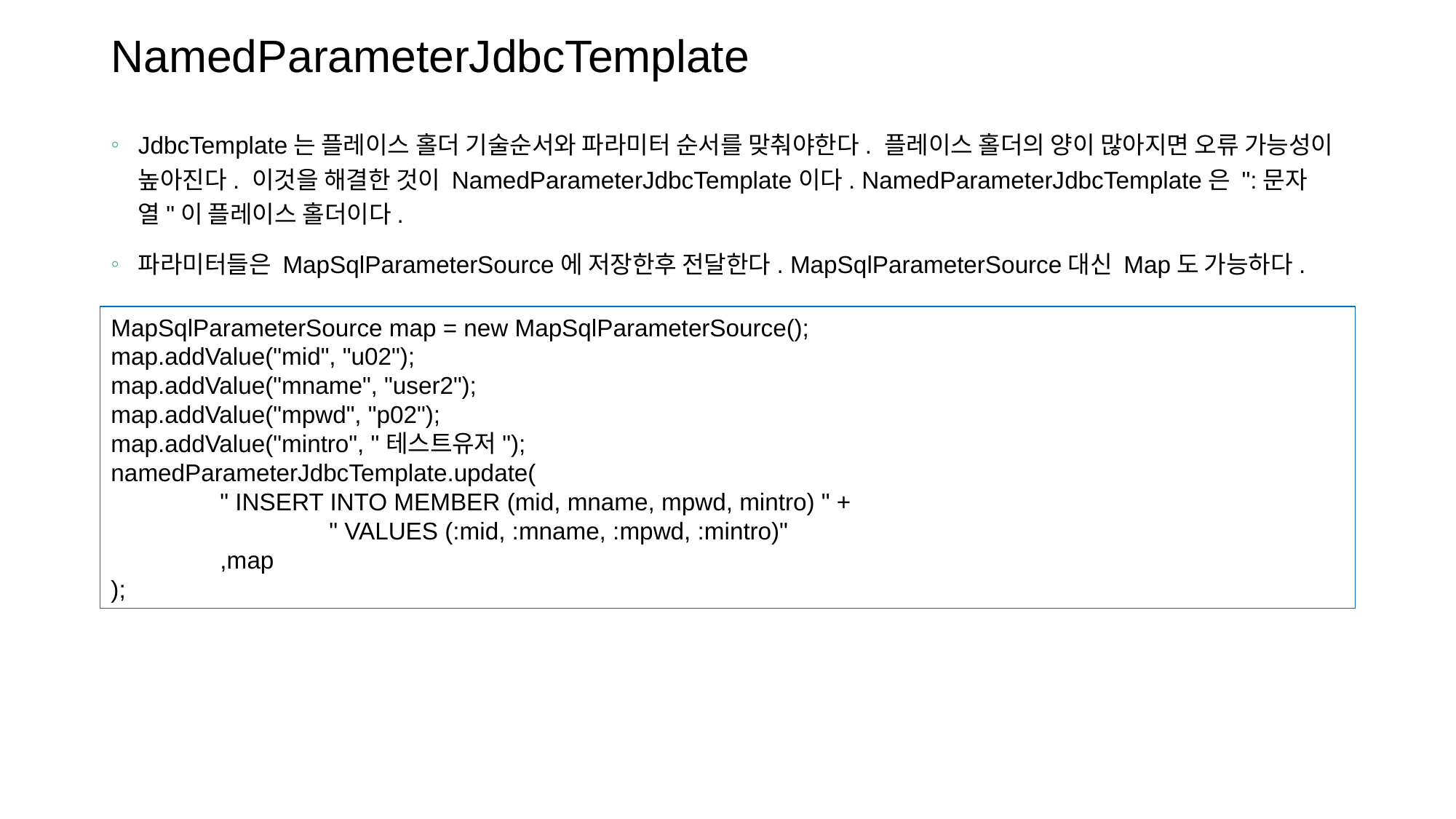

# NamedParameterJdbcTemplate
JdbcTemplate는 플레이스 홀더 기술순서와 파라미터 순서를 맞춰야한다. 플레이스 홀더의 양이 많아지면 오류 가능성이 높아진다. 이것을 해결한 것이 NamedParameterJdbcTemplate이다. NamedParameterJdbcTemplate은 ":문자열"이 플레이스 홀더이다.
파라미터들은 MapSqlParameterSource에 저장한후 전달한다. MapSqlParameterSource대신 Map도 가능하다.
MapSqlParameterSource map = new MapSqlParameterSource();
map.addValue("mid", "u02");
map.addValue("mname", "user2");
map.addValue("mpwd", "p02");
map.addValue("mintro", "테스트유저");
namedParameterJdbcTemplate.update(
	" INSERT INTO MEMBER (mid, mname, mpwd, mintro) " +
		" VALUES (:mid, :mname, :mpwd, :mintro)"
	,map
);